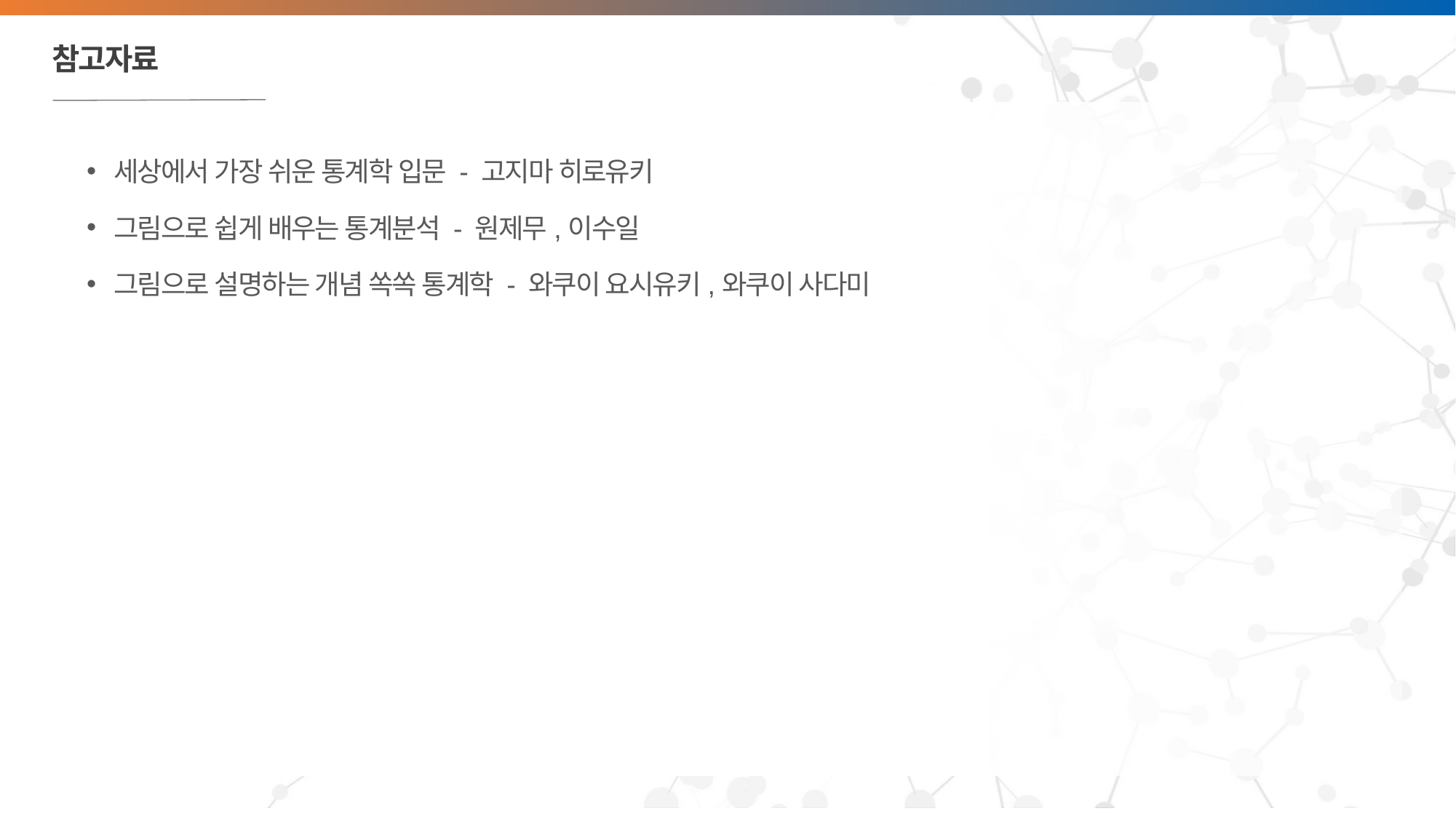

# 참고자료

세상에서 가장 쉬운 통계학 입문 - 고지마 히로유키
그림으로 쉽게 배우는 통계분석 - 원제무,이수일
그림으로 설명하는 개념 쏙쏙 통계학 - 와쿠이 요시유키,와쿠이 사다미